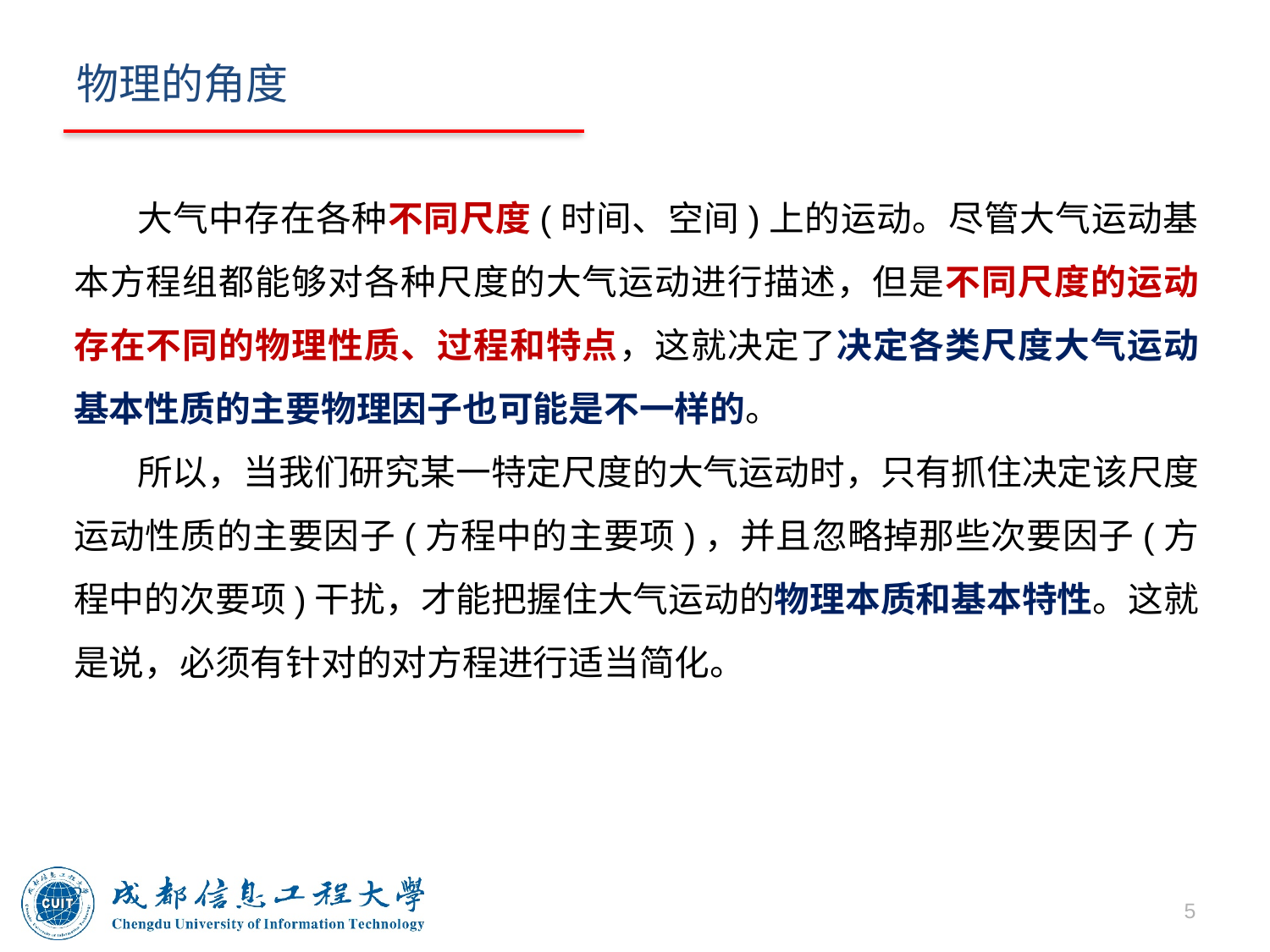

# 物理的角度
大气中存在各种不同尺度(时间、空间)上的运动。尽管大气运动基本方程组都能够对各种尺度的大气运动进行描述，但是不同尺度的运动存在不同的物理性质、过程和特点，这就决定了决定各类尺度大气运动基本性质的主要物理因子也可能是不一样的。
所以，当我们研究某一特定尺度的大气运动时，只有抓住决定该尺度运动性质的主要因子(方程中的主要项)，并且忽略掉那些次要因子(方程中的次要项)干扰，才能把握住大气运动的物理本质和基本特性。这就是说，必须有针对的对方程进行适当简化。
5